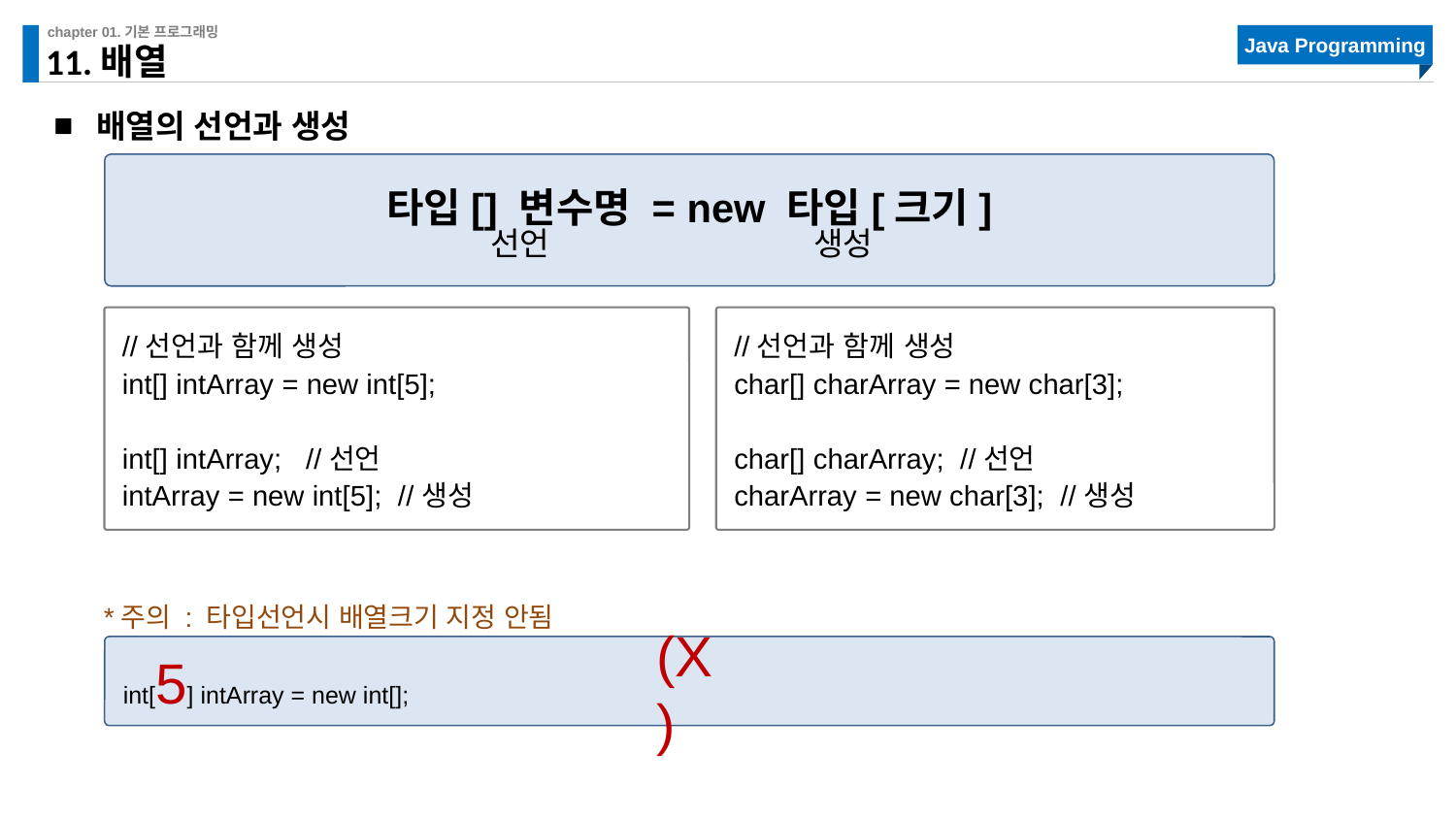

# 11.배열
배열의 선언과 생성
타입[] 변수명 = new 타입[크기]

선언
생성
//선언과 함께 생성
int[] intArray = new int[5];

int[] intArray;   //선언
intArray = new int[5];  //생성
//선언과 함께 생성
char[] charArray = new char[3];

char[] charArray;  //선언
charArray = new char[3];  //생성
*주의 : 타입선언시 배열크기 지정 안됨
int[5] intArray = new int[];
(X)